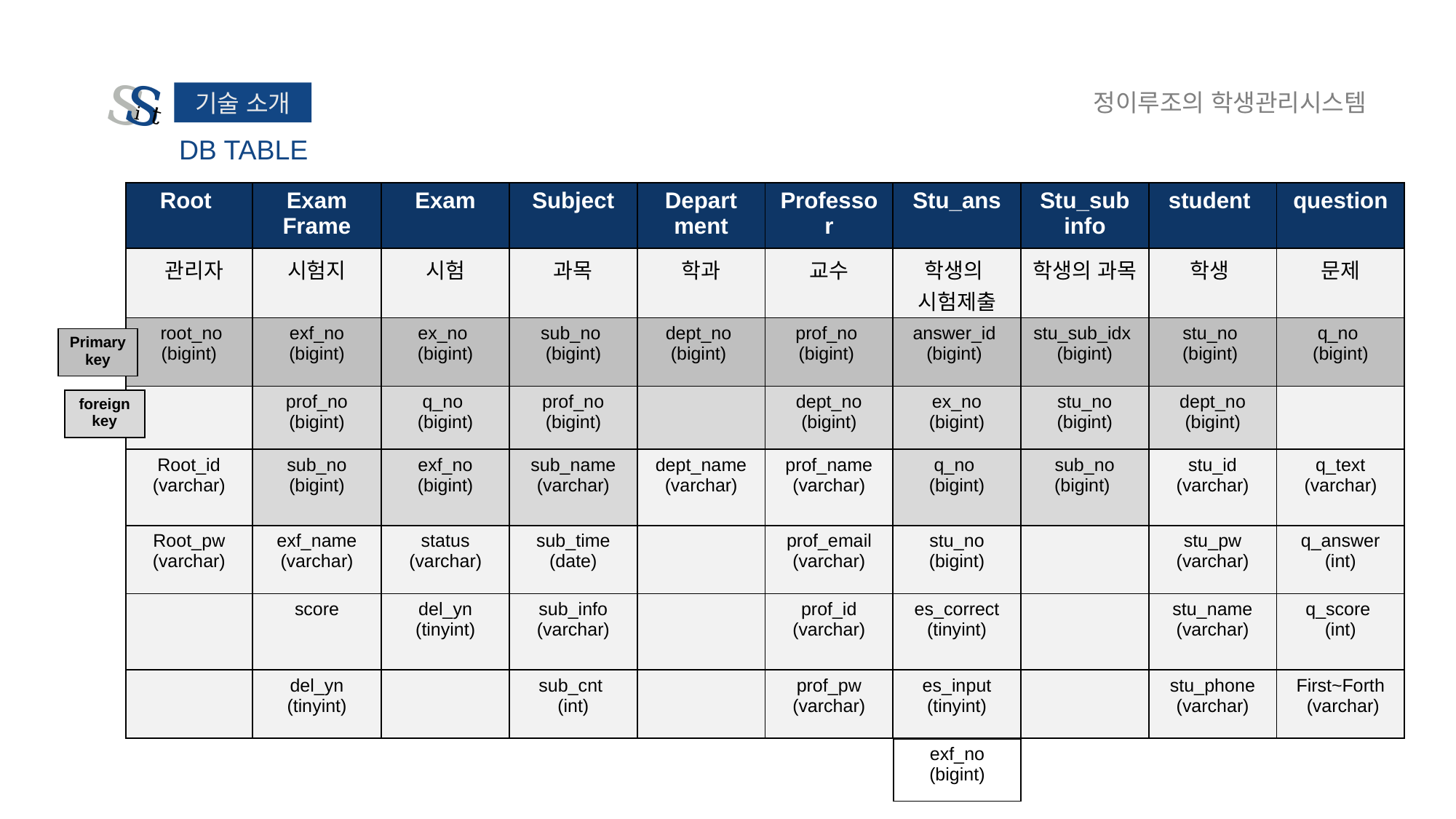

s
s
i
t
정이루조의 학생관리시스템
기술 소개
DB TABLE
| Root | Exam Frame | Exam | Subject | Depart ment | Professor | Stu\_ans | Stu\_sub info | student | question |
| --- | --- | --- | --- | --- | --- | --- | --- | --- | --- |
| 관리자 | 시험지 | 시험 | 과목 | 학과 | 교수 | 학생의 시험제출 | 학생의 과목 | 학생 | 문제 |
| root\_no (bigint) | exf\_no (bigint) | ex\_no (bigint) | sub\_no (bigint) | dept\_no (bigint) | prof\_no (bigint) | answer\_id (bigint) | stu\_sub\_idx (bigint) | stu\_no (bigint) | q\_no (bigint) |
|  | prof\_no (bigint) | q\_no (bigint) | prof\_no (bigint) |  | dept\_no (bigint) | ex\_no (bigint) | stu\_no (bigint) | dept\_no (bigint) |  |
| Root\_id (varchar) | sub\_no (bigint) | exf\_no (bigint) | sub\_name (varchar) | dept\_name (varchar) | prof\_name (varchar) | q\_no (bigint) | sub\_no (bigint) | stu\_id (varchar) | q\_text (varchar) |
| Root\_pw (varchar) | exf\_name (varchar) | status (varchar) | sub\_time (date) |  | prof\_email (varchar) | stu\_no (bigint) |  | stu\_pw (varchar) | q\_answer (int) |
|  | score | del\_yn (tinyint) | sub\_info (varchar) |  | prof\_id (varchar) | es\_correct (tinyint) |  | stu\_name (varchar) | q\_score (int) |
|  | del\_yn (tinyint) |  | sub\_cnt (int) |  | prof\_pw (varchar) | es\_input (tinyint) |  | stu\_phone (varchar) | First~Forth (varchar) |
| Primary key |
| --- |
| foreign key |
| --- |
| exf\_no (bigint) |
| --- |